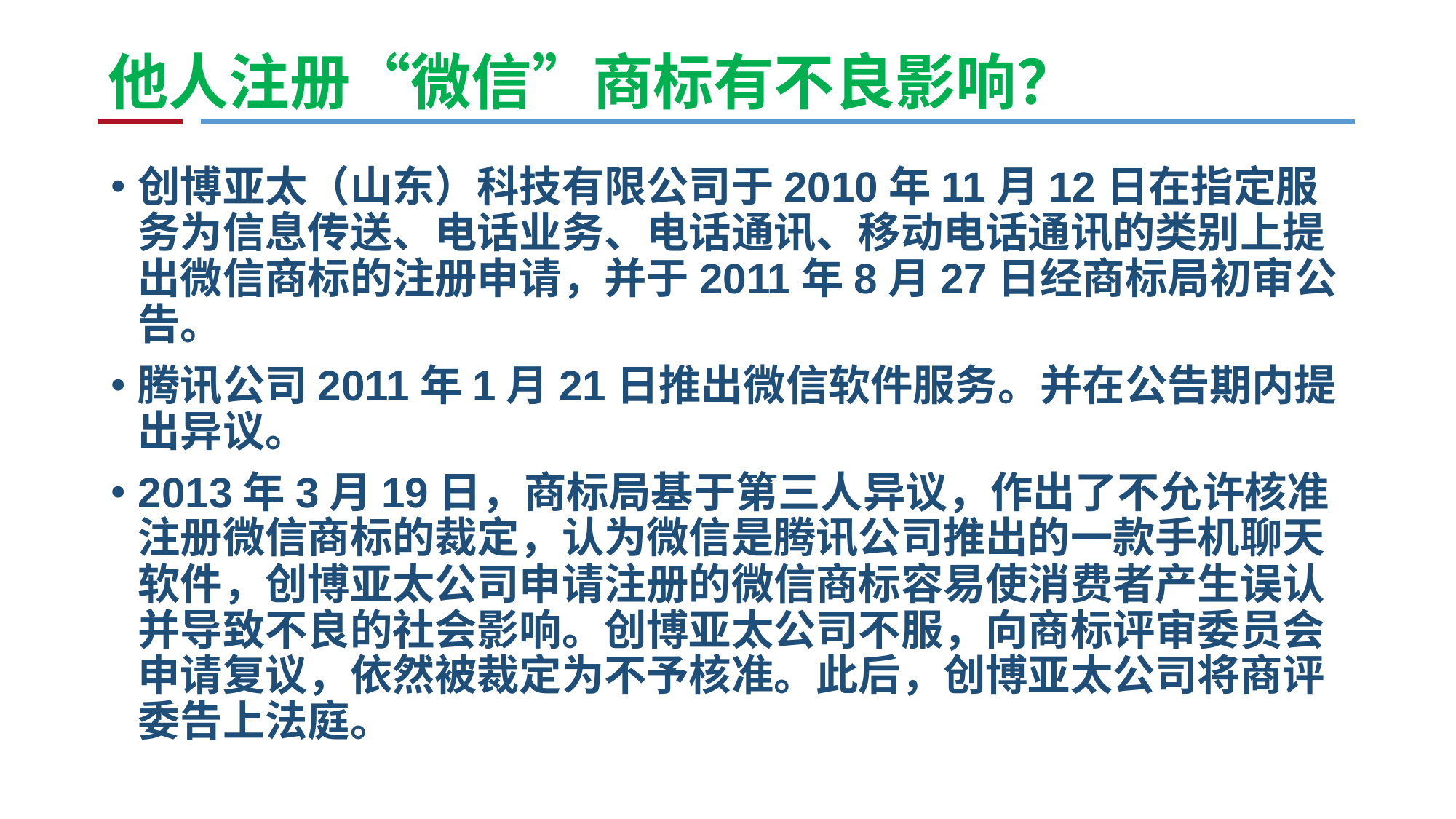

# 他人注册“微信”商标有不良影响？
创博亚太（山东）科技有限公司于2010年11月12日在指定服务为信息传送、电话业务、电话通讯、移动电话通讯的类别上提出微信商标的注册申请，并于2011年8月27日经商标局初审公告。
腾讯公司2011年1月21日推出微信软件服务。并在公告期内提出异议。
2013年3月19日，商标局基于第三人异议，作出了不允许核准注册微信商标的裁定，认为微信是腾讯公司推出的一款手机聊天软件，创博亚太公司申请注册的微信商标容易使消费者产生误认并导致不良的社会影响。创博亚太公司不服，向商标评审委员会申请复议，依然被裁定为不予核准。此后，创博亚太公司将商评委告上法庭。